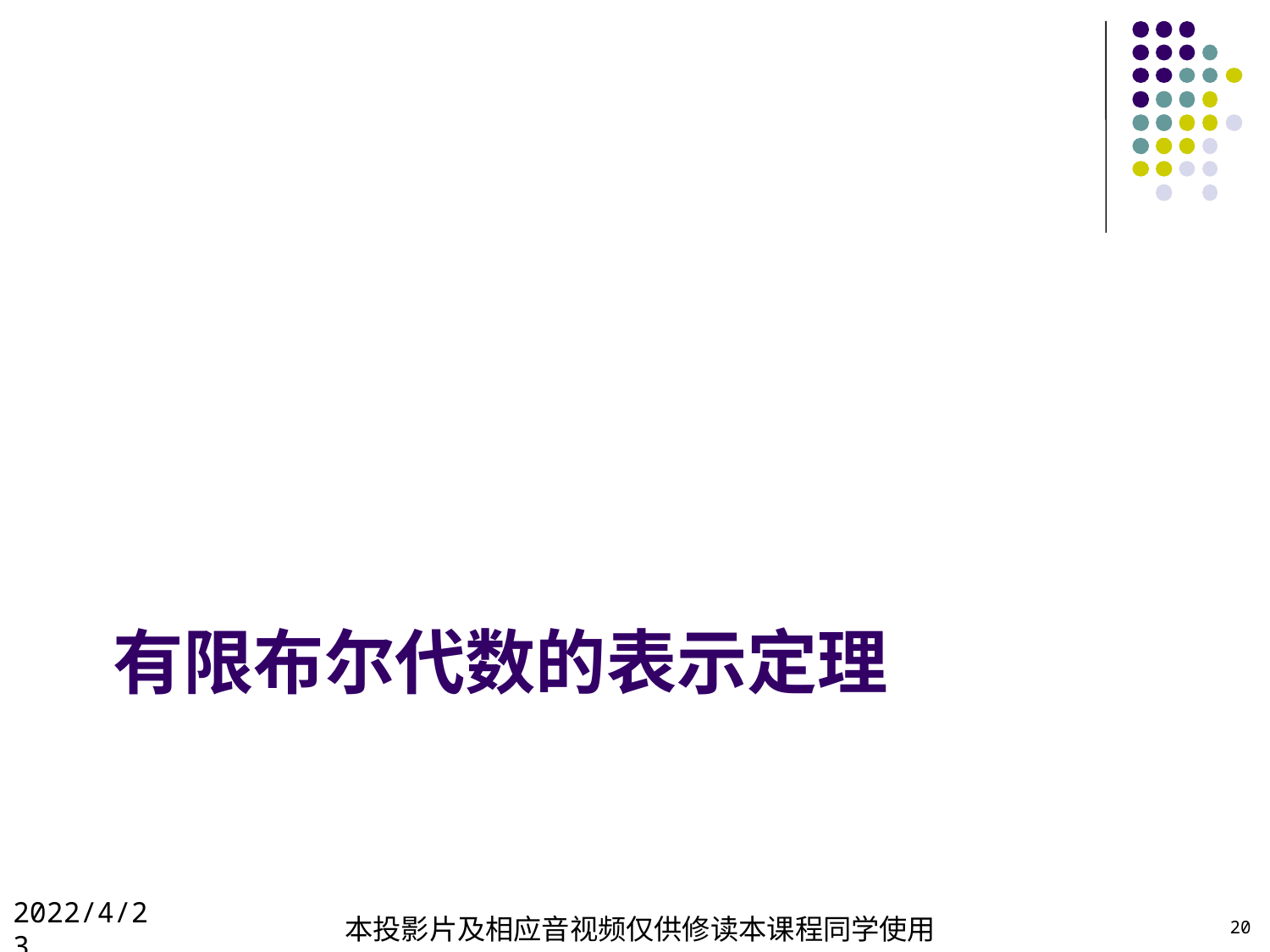

# 有限布尔代数的表示定理
2022/4/23
本投影片及相应音视频仅供修读本课程同学使用
20